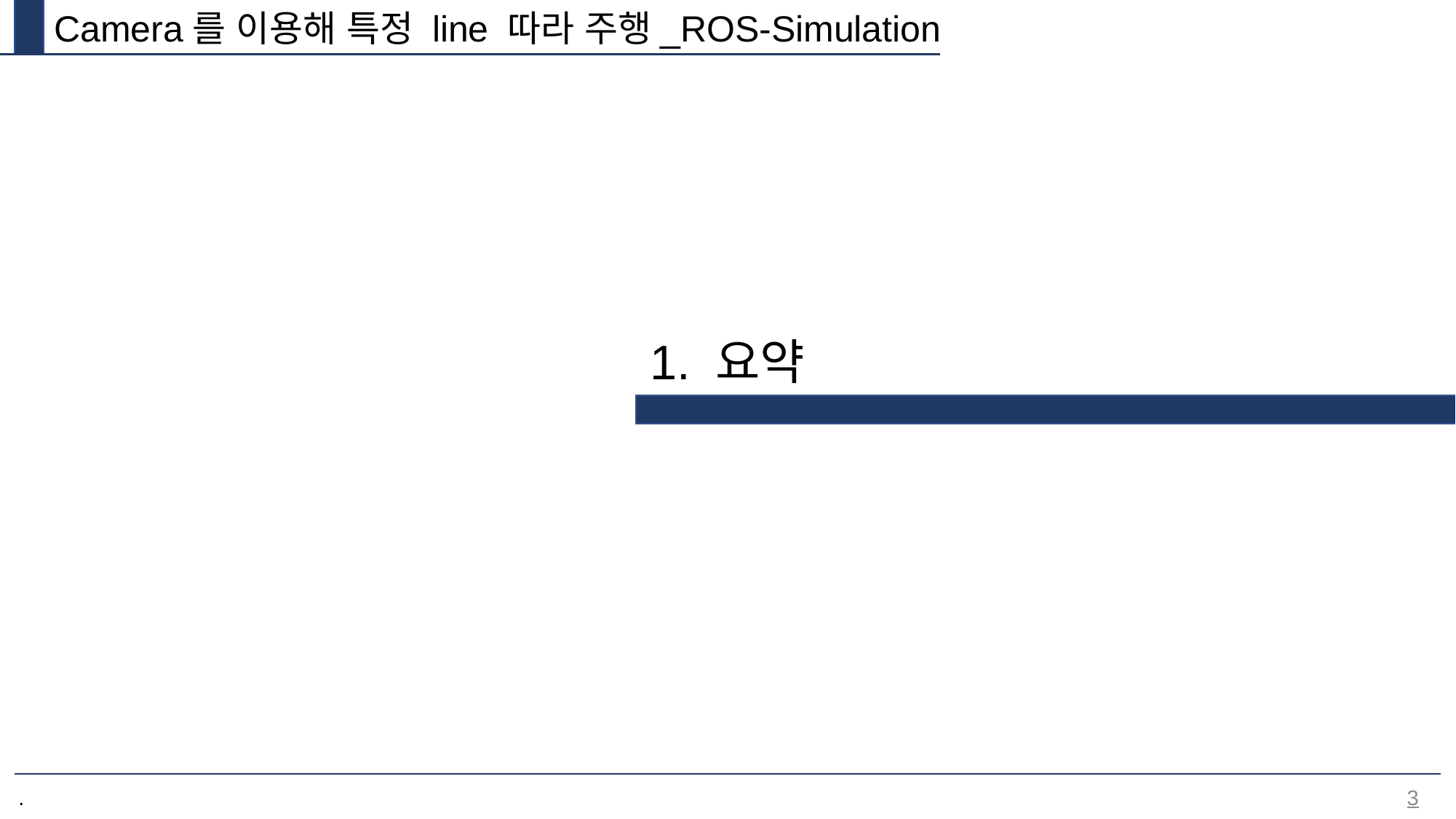

Camera를 이용해 특정 line 따라 주행_ROS-Simulation
1. 요약

3
.